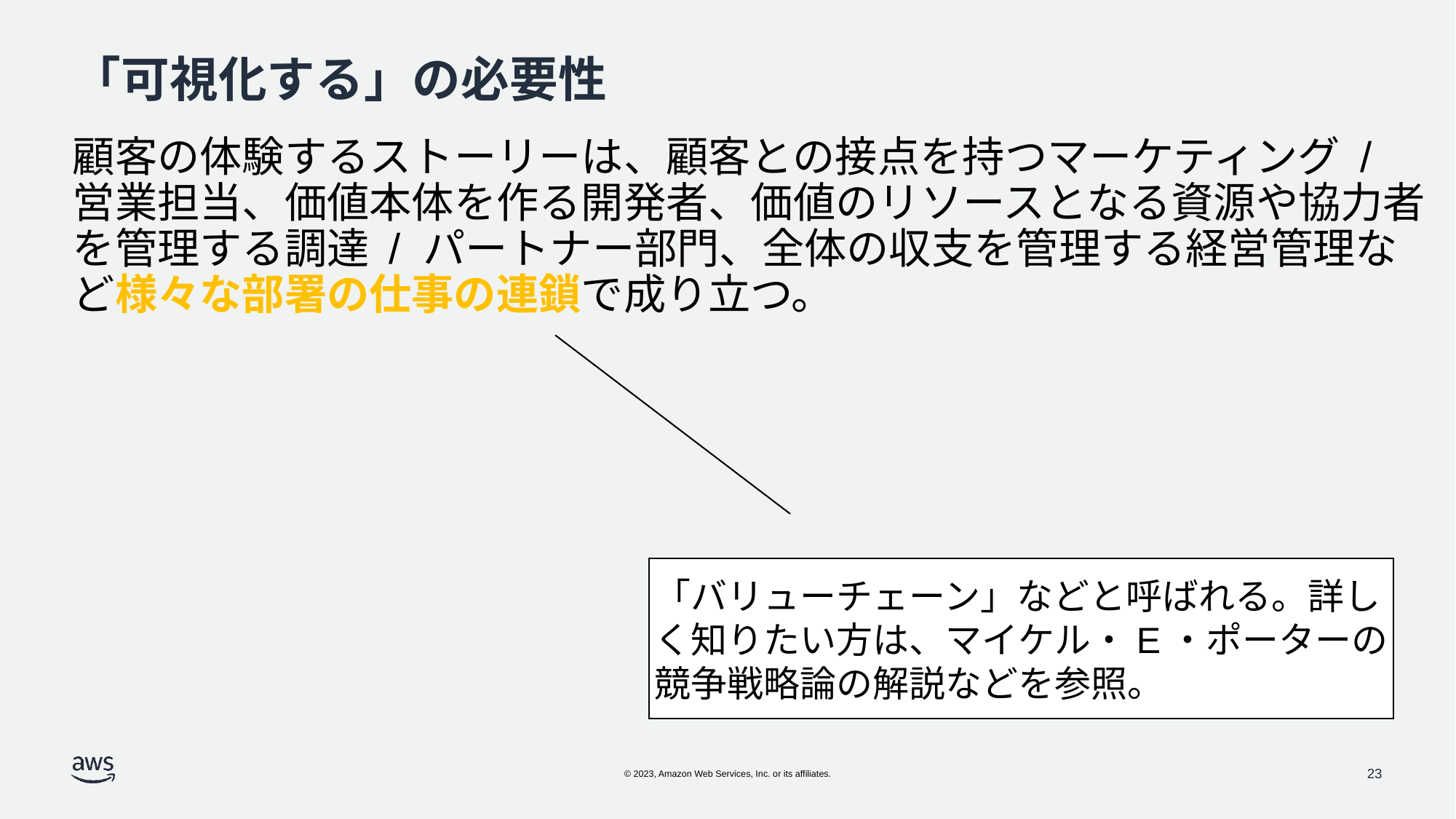

# 「可視化する」の必要性
顧客の体験するストーリーは、顧客との接点を持つマーケティング / 営業担当、価値本体を作る開発者、価値のリソースとなる資源や協力者を管理する調達 / パートナー部門、全体の収支を管理する経営管理など様々な部署の仕事の連鎖で成り立つ。
「バリューチェーン」などと呼ばれる。詳しく知りたい方は、マイケル・E・ポーターの競争戦略論の解説などを参照。
23